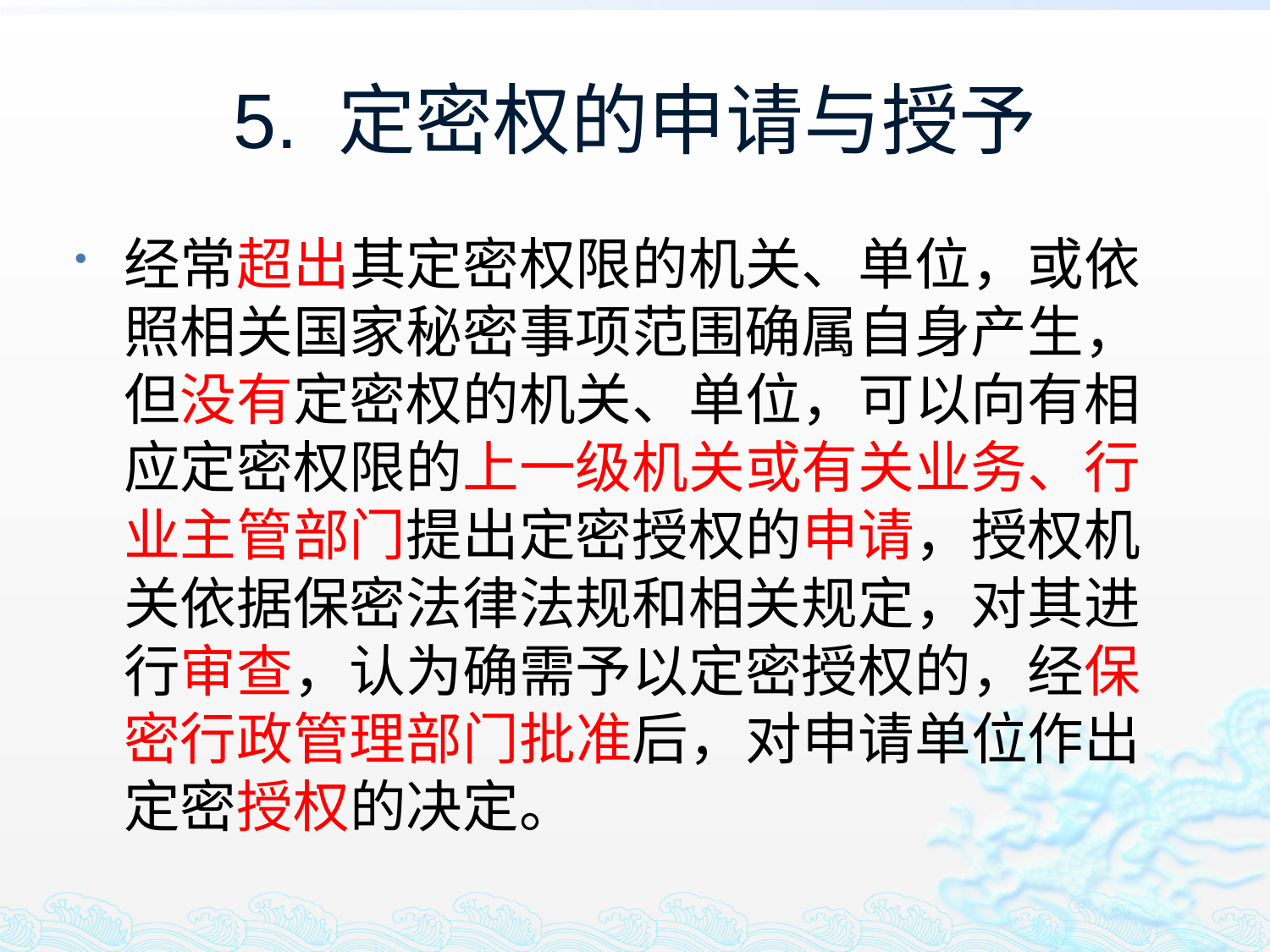

# 5. 定密权的申请与授予
经常超出其定密权限的机关、单位，或依照相关国家秘密事项范围确属自身产生，但没有定密权的机关、单位，可以向有相应定密权限的上一级机关或有关业务、行业主管部门提出定密授权的申请，授权机关依据保密法律法规和相关规定，对其进行审查，认为确需予以定密授权的，经保密行政管理部门批准后，对申请单位作出定密授权的决定。